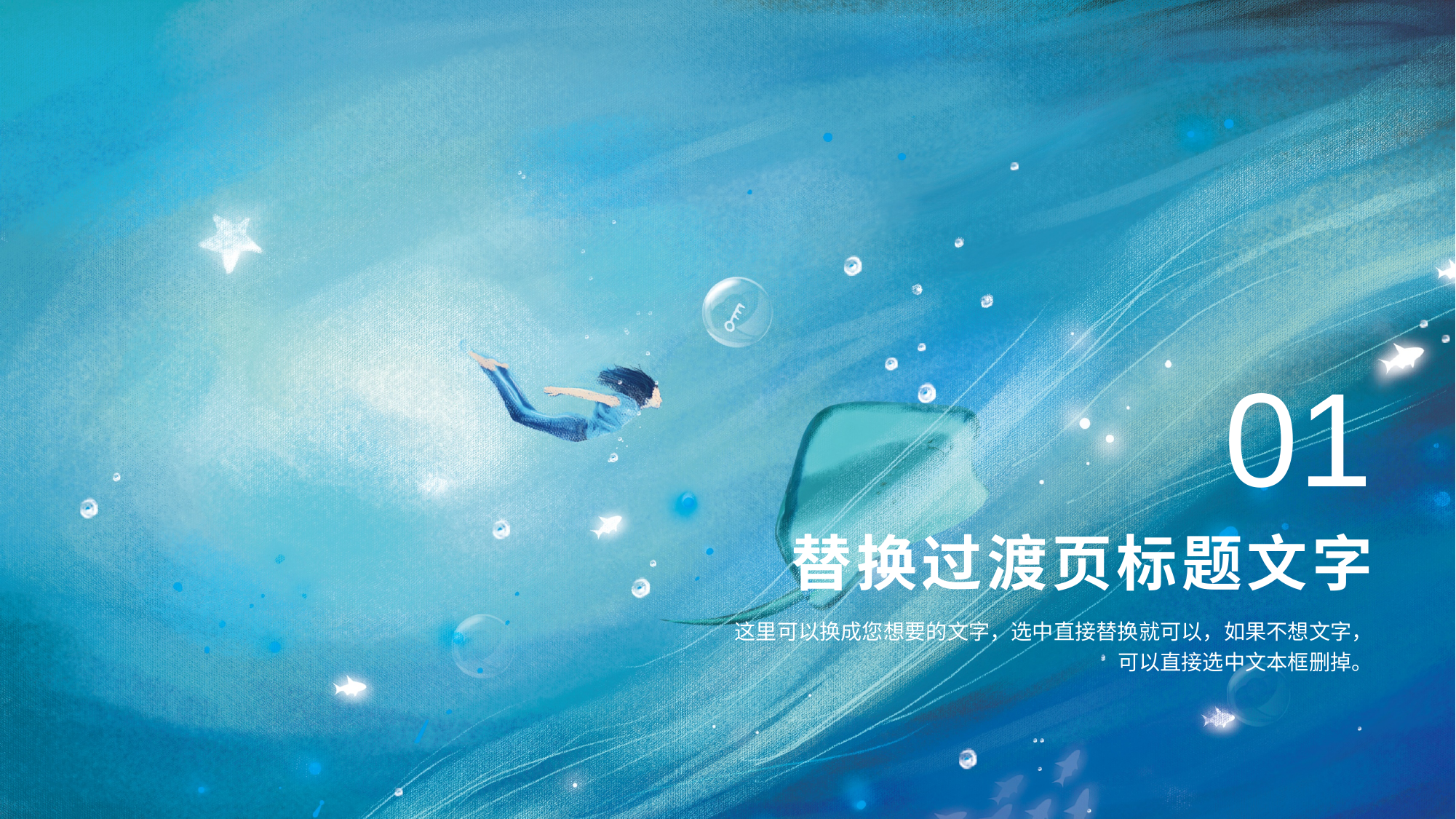

# 替换过渡页标题文字
01
这里可以换成您想要的文字，选中直接替换就可以，如果不想文字，可以直接选中文本框删掉。